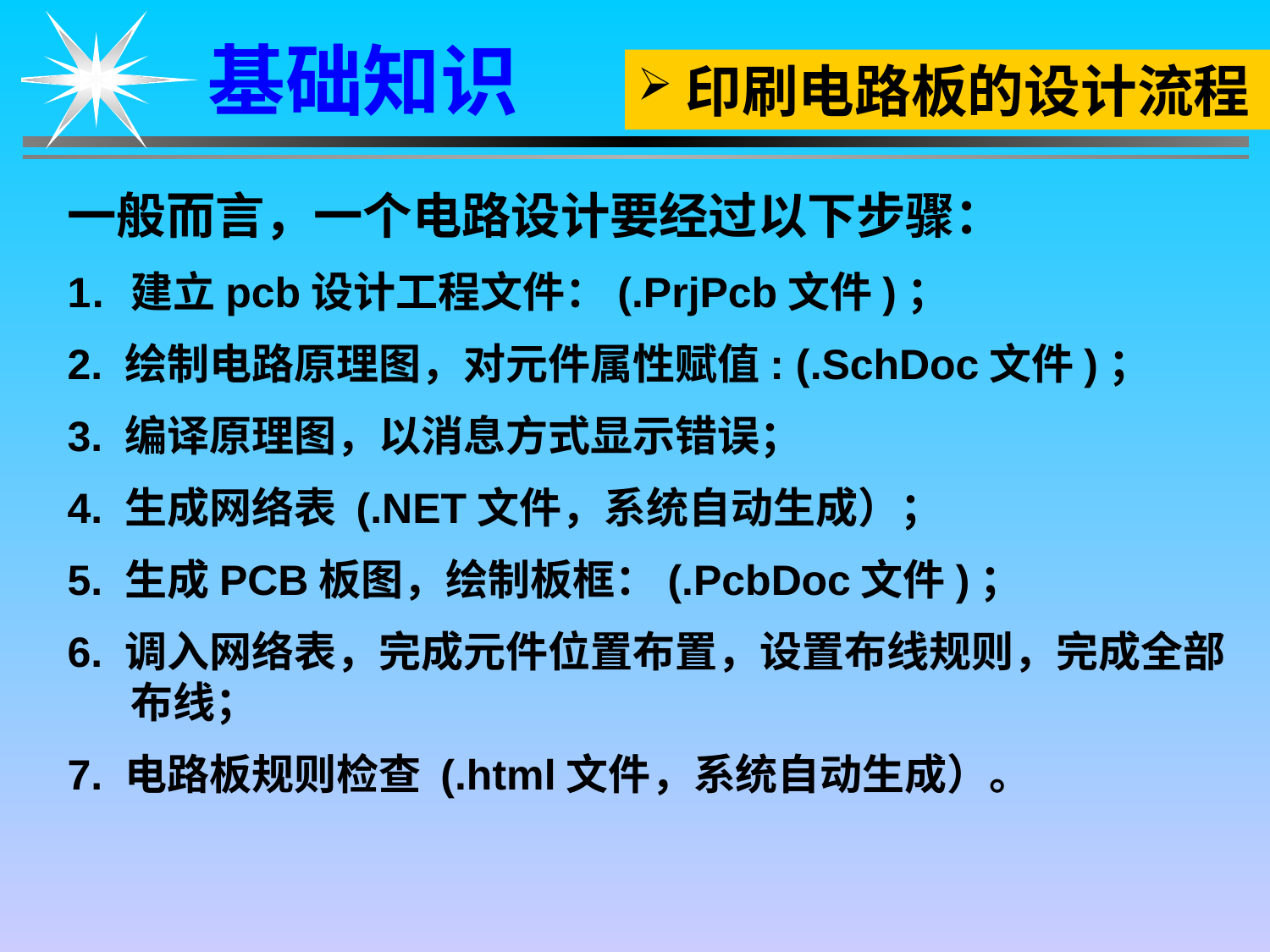

基础知识
印刷电路板的设计流程
一般而言，一个电路设计要经过以下步骤：
建立pcb设计工程文件：(.PrjPcb文件)；
2. 绘制电路原理图，对元件属性赋值: (.SchDoc文件)；
3. 编译原理图，以消息方式显示错误；
4. 生成网络表 (.NET文件，系统自动生成）；
5. 生成PCB板图，绘制板框：(.PcbDoc文件)；
6. 调入网络表，完成元件位置布置，设置布线规则，完成全部布线；
7. 电路板规则检查 (.html文件，系统自动生成）。